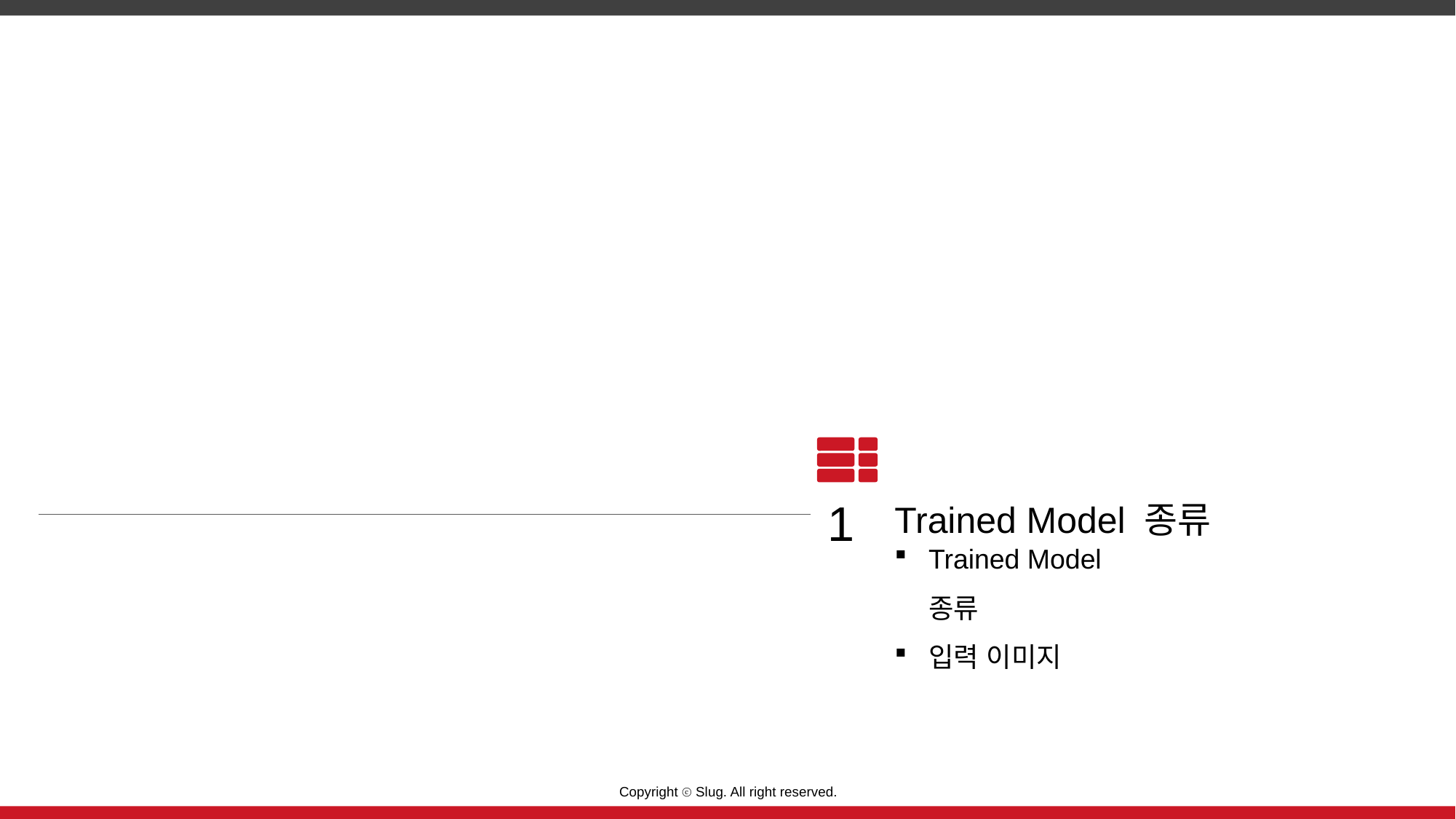

1
Trained Model 종류
Trained Model 종류
입력 이미지